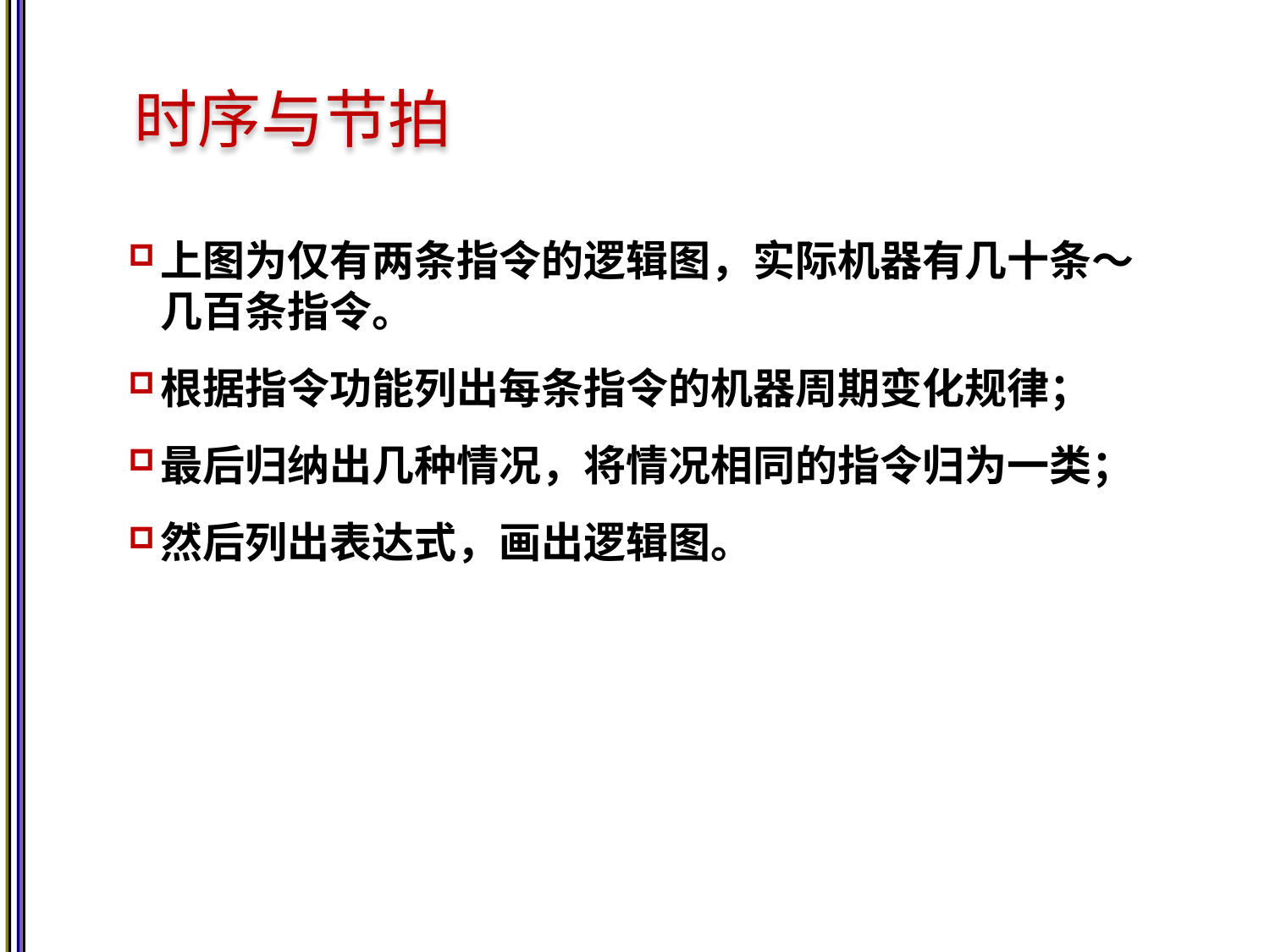

# 时序与节拍
上图为仅有两条指令的逻辑图，实际机器有几十条～几百条指令。
根据指令功能列出每条指令的机器周期变化规律；
最后归纳出几种情况，将情况相同的指令归为一类；
然后列出表达式，画出逻辑图。
109